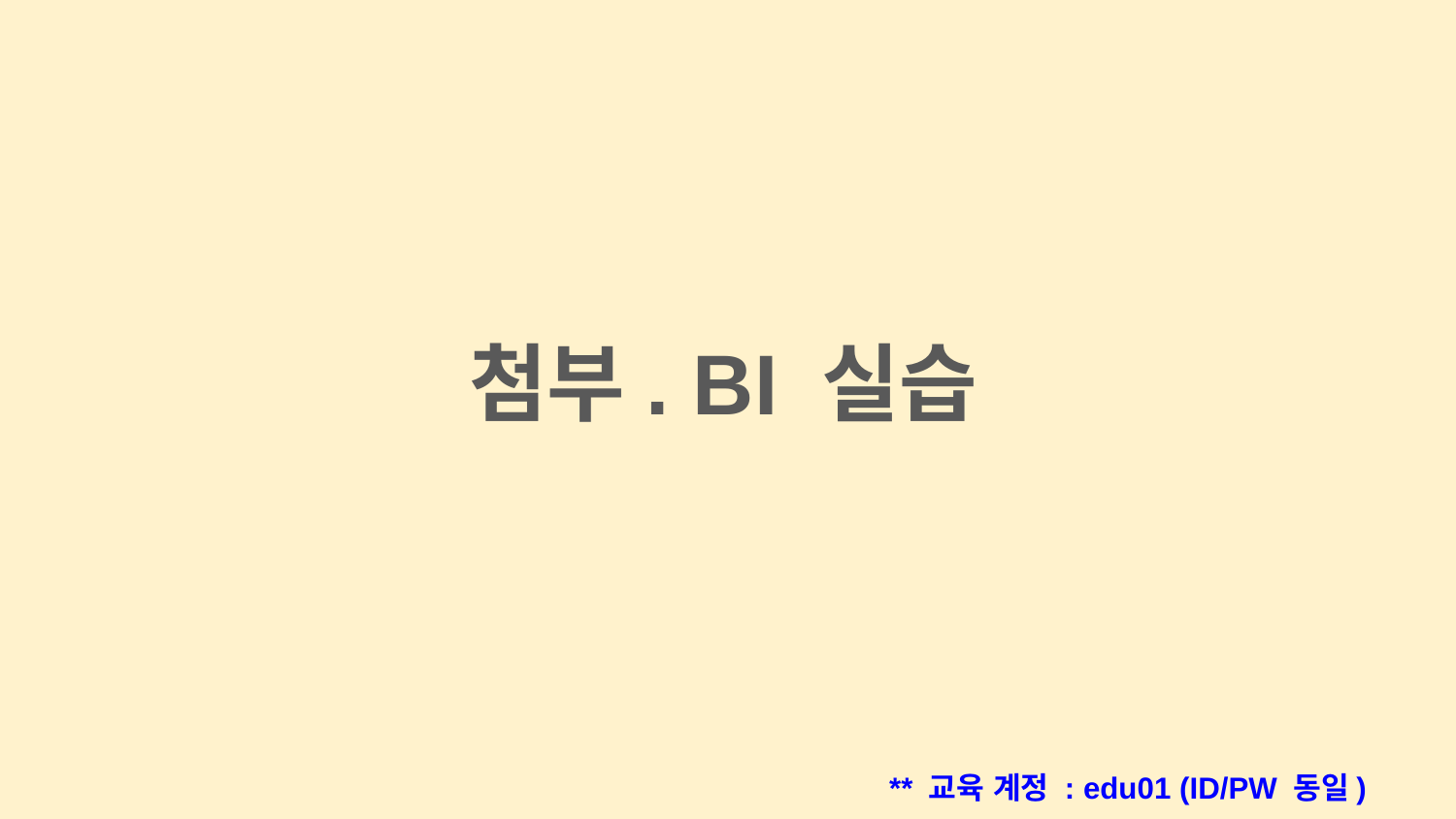

첨부. BI 실습
** 교육 계정 : edu01 (ID/PW 동일)